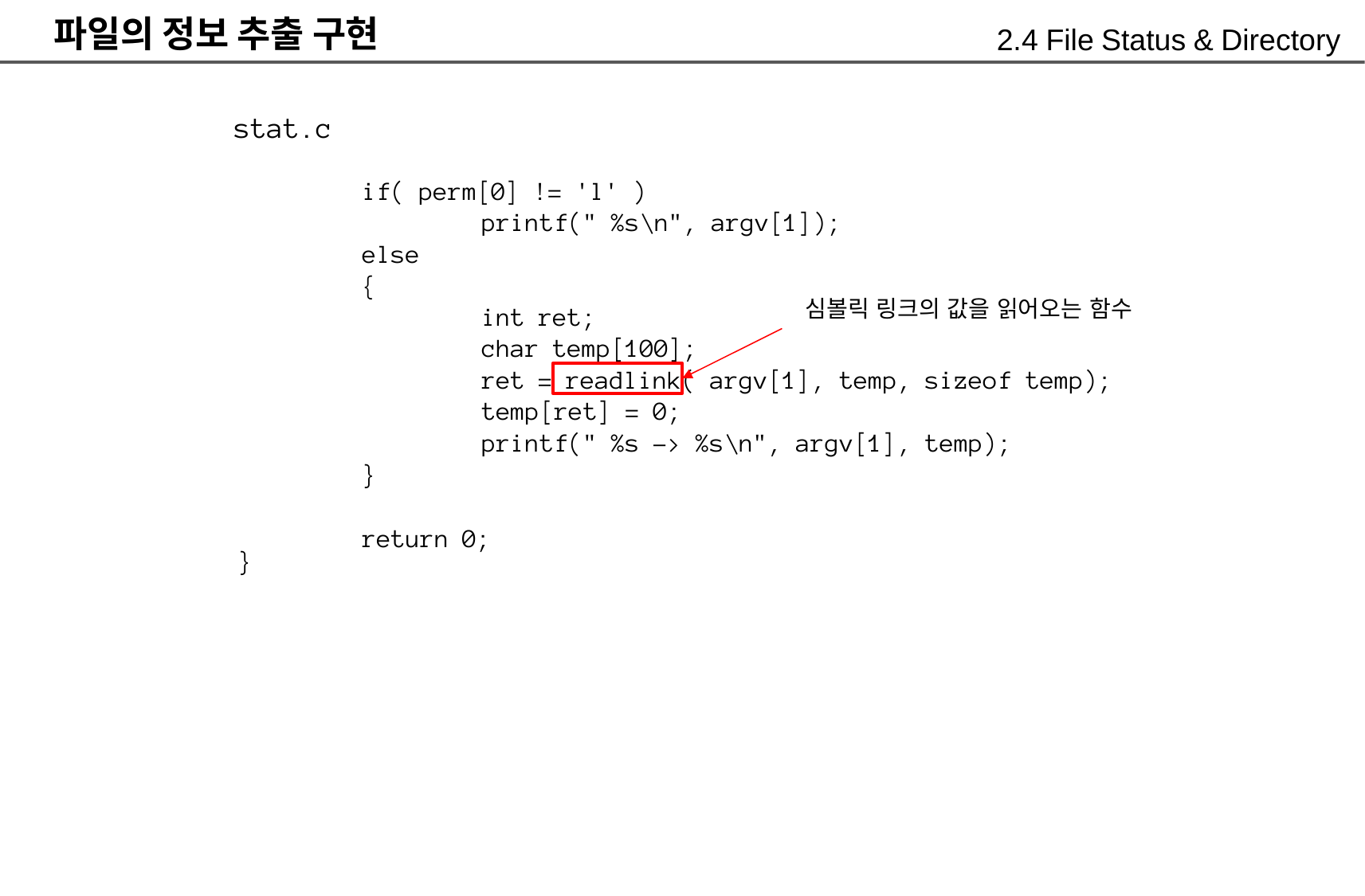

파일의 정보 추출 구현

	stat.c
2.4 File Status & Directory

if(  perm[0]  !=  'l'  )
	printf("  %s\n",  argv[1]);
else
{
	int  ret;
	char  temp[100];
	ret  =  readlink(  argv[1],  temp,  sizeof  temp);
	temp[ret]  =  0;
	printf("  %s  ->  %s\n",  argv[1],  temp);
}

return  0;
심볼릭 링크의 값을 읽어오는 함수

}